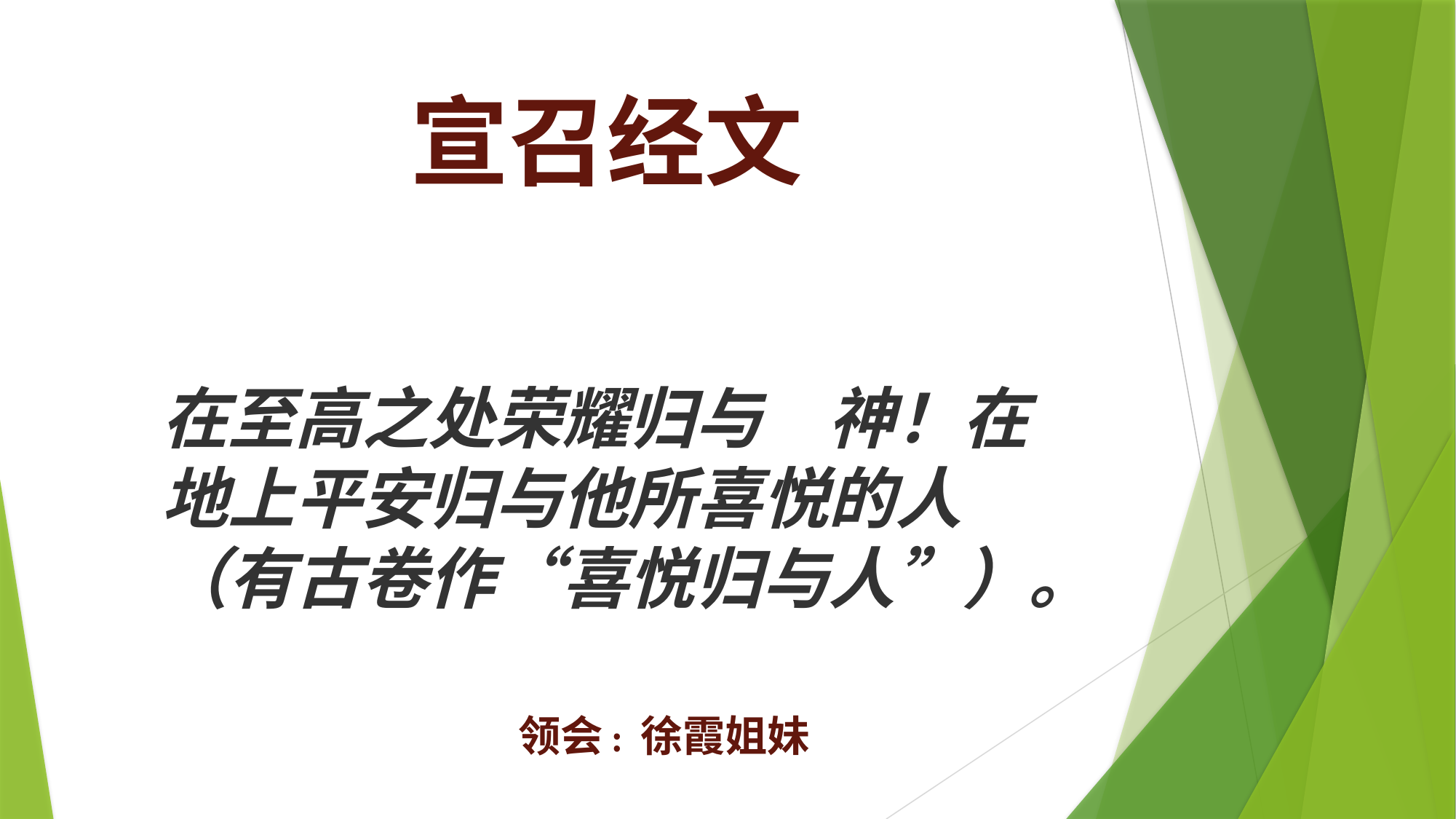

宣召经文
在至高之处荣耀归与　神！在地上平安归与他所喜悦的人（有古卷作“喜悦归与人”）。
领会: 徐霞姐妹